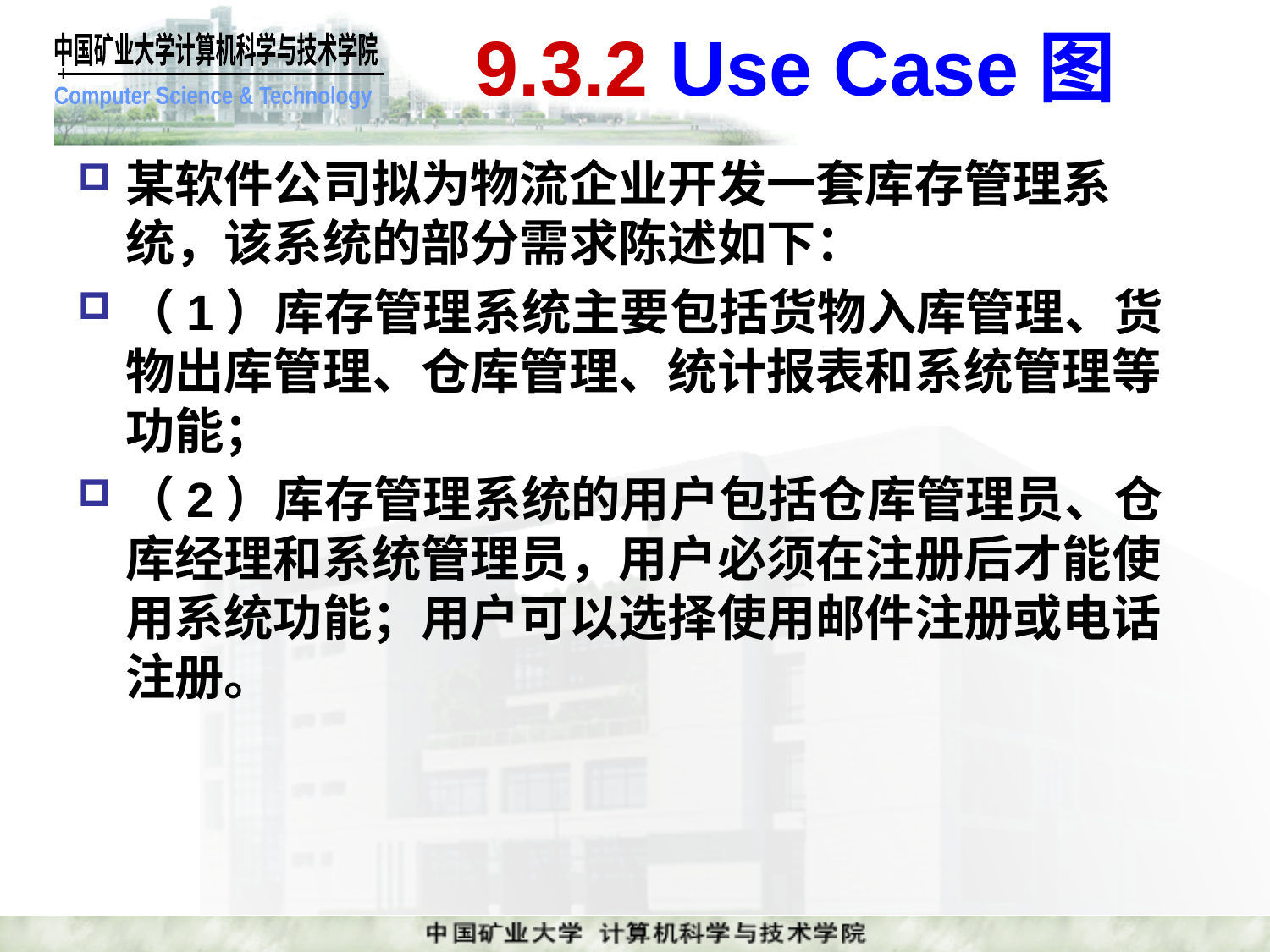

# 9.3.2 Use Case图
某软件公司拟为物流企业开发一套库存管理系统，该系统的部分需求陈述如下：
（1）库存管理系统主要包括货物入库管理、货物出库管理、仓库管理、统计报表和系统管理等功能；
（2）库存管理系统的用户包括仓库管理员、仓库经理和系统管理员，用户必须在注册后才能使用系统功能；用户可以选择使用邮件注册或电话注册。
110